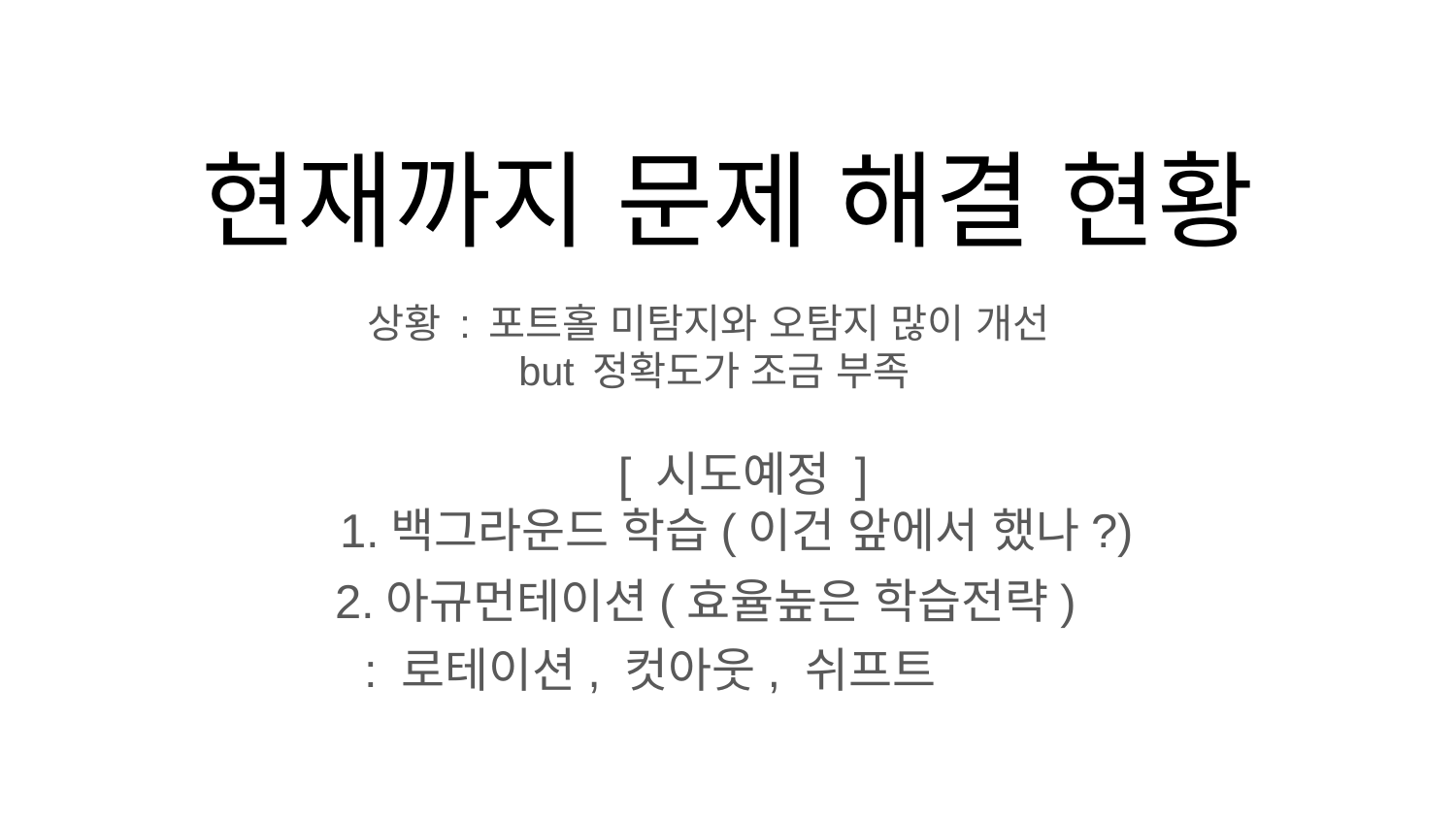

# 현재까지 문제 해결 현황
상황 : 포트홀 미탐지와 오탐지 많이 개선
but 정확도가 조금 부족
 [ 시도예정 ]
1.백그라운드 학습(이건 앞에서 했나?)

                    2.아규먼테이션(효율높은 학습전략)

: 로테이션, 컷아웃, 쉬프트